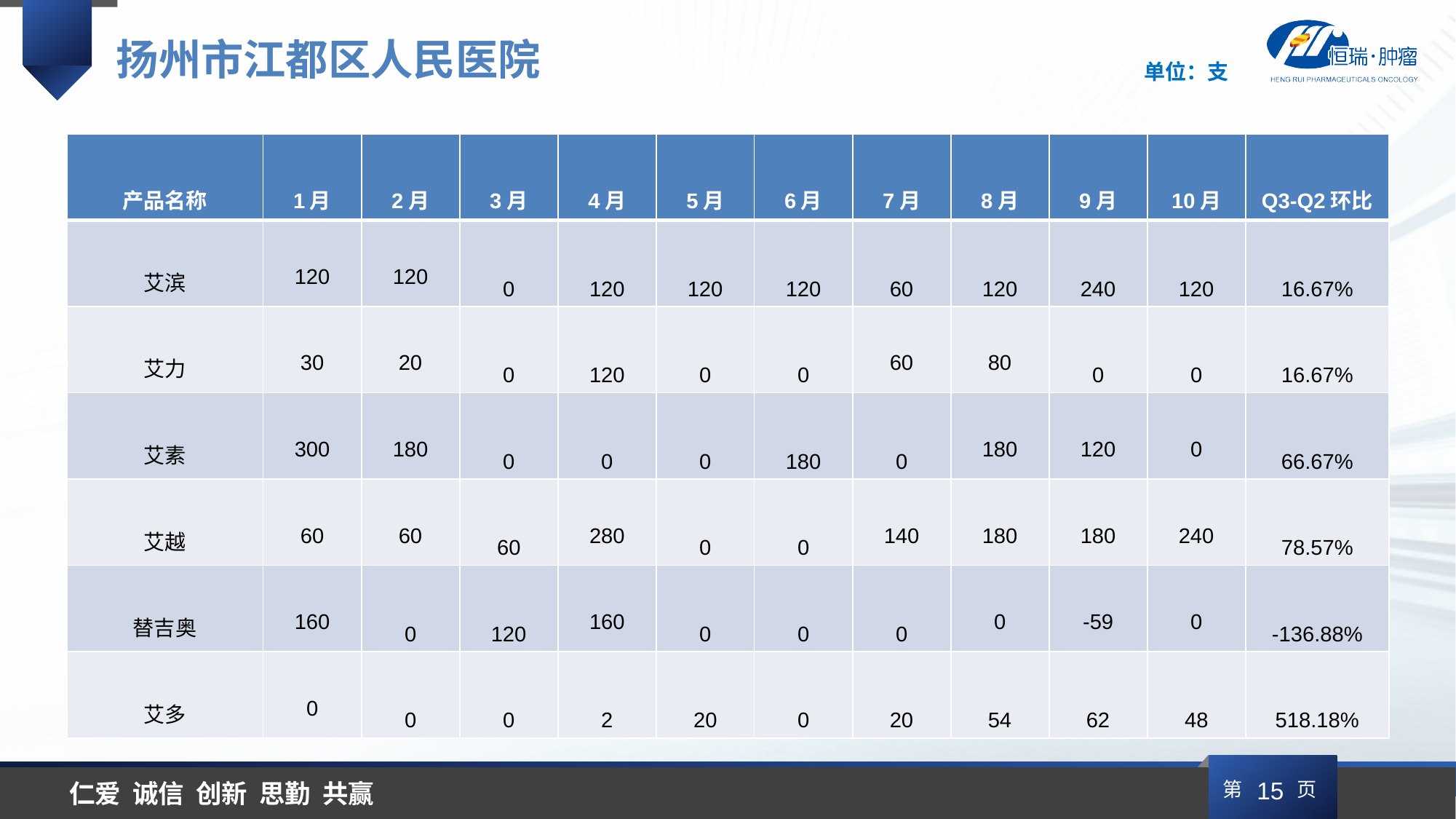

扬州市江都区人民医院
单位：支
| 产品名称 | 1月 | 2月 | 3月 | 4月 | 5月 | 6月 | 7月 | 8月 | 9月 | 10月 | Q3-Q2环比 |
| --- | --- | --- | --- | --- | --- | --- | --- | --- | --- | --- | --- |
| 艾滨 | 120 | 120 | 0 | 120 | 120 | 120 | 60 | 120 | 240 | 120 | 16.67% |
| 艾力 | 30 | 20 | 0 | 120 | 0 | 0 | 60 | 80 | 0 | 0 | 16.67% |
| 艾素 | 300 | 180 | 0 | 0 | 0 | 180 | 0 | 180 | 120 | 0 | 66.67% |
| 艾越 | 60 | 60 | 60 | 280 | 0 | 0 | 140 | 180 | 180 | 240 | 78.57% |
| 替吉奥 | 160 | 0 | 120 | 160 | 0 | 0 | 0 | 0 | -59 | 0 | -136.88% |
| 艾多 | 0 | 0 | 0 | 2 | 20 | 0 | 20 | 54 | 62 | 48 | 518.18% |